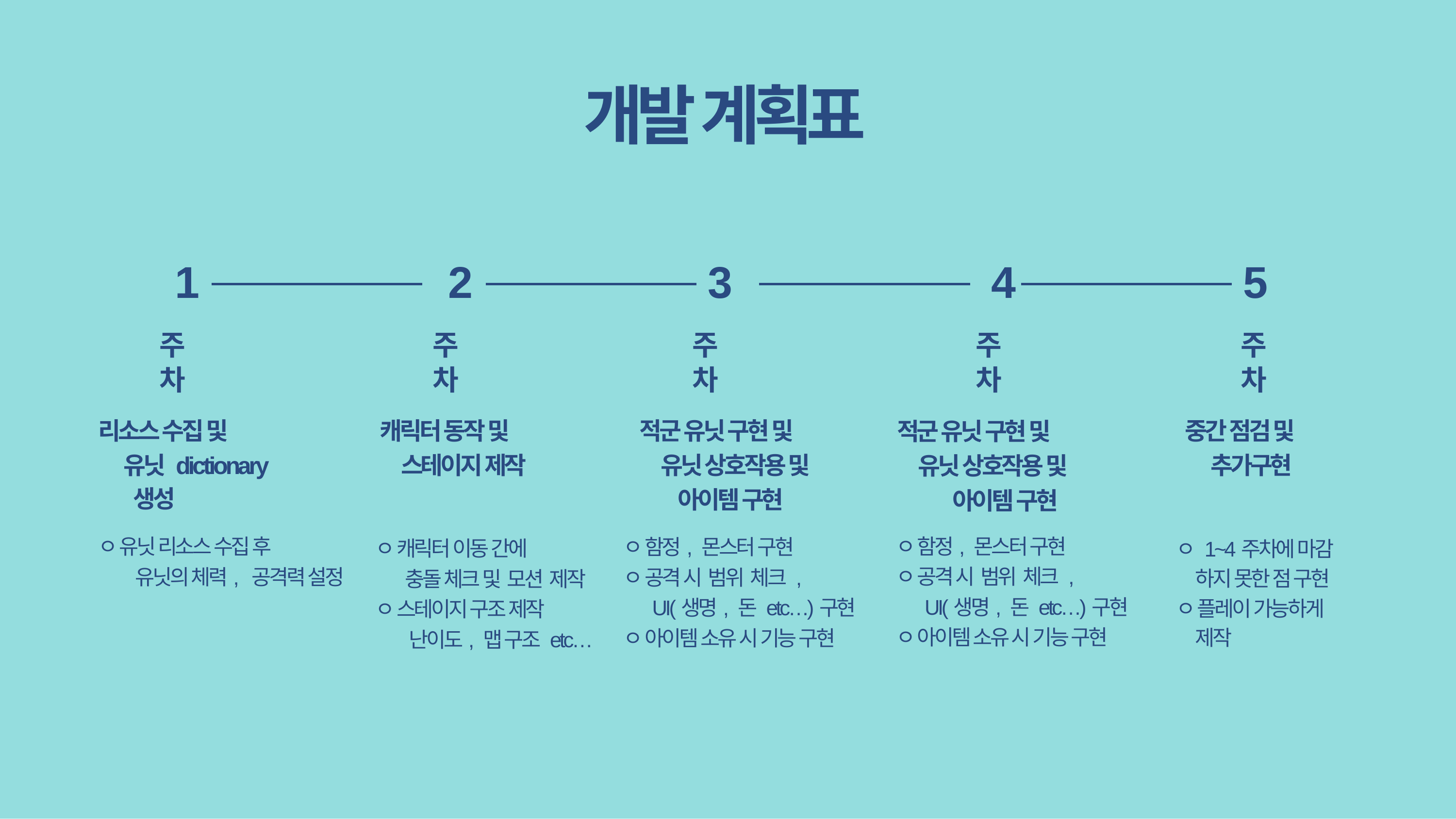

# 개발 계획표
5

1
2
3
4

주
차
주
차
주
차
주
차
주
차
리소스 수집 및
    유닛 dictionary생성
캐릭터 동작 및
   스테이지 제작
적군 유닛 구현 및
   유닛 상호작용 및
       아이템 구현
중간 점검 및
    추가구현
적군 유닛 구현 및
   유닛 상호작용 및
           아이템 구현
ㅇ 함정, 몬스터 구현
ㅇ 공격 시  범위  체크 ,
       UI(생명, 돈 etc…)구현
ㅇ 아이템 소유 시 기능 구현

ㅇ 유닛 리소스 수집 후
        유닛의 체력,  공격력 설정
ㅇ 함정, 몬스터 구현
ㅇ 공격 시  범위  체크 ,
       UI(생명, 돈 etc…)구현
ㅇ 아이템 소유 시 기능 구현

ㅇ 캐릭터 이동 간에
      충돌 체크 및  모션  제작
ㅇ 스테이지 구조 제작
       난이도, 맵 구조 etc…
ㅇ 1~4주차에 마감 하지 못한 점 구현
ㅇ 플레이 가능하게      제작